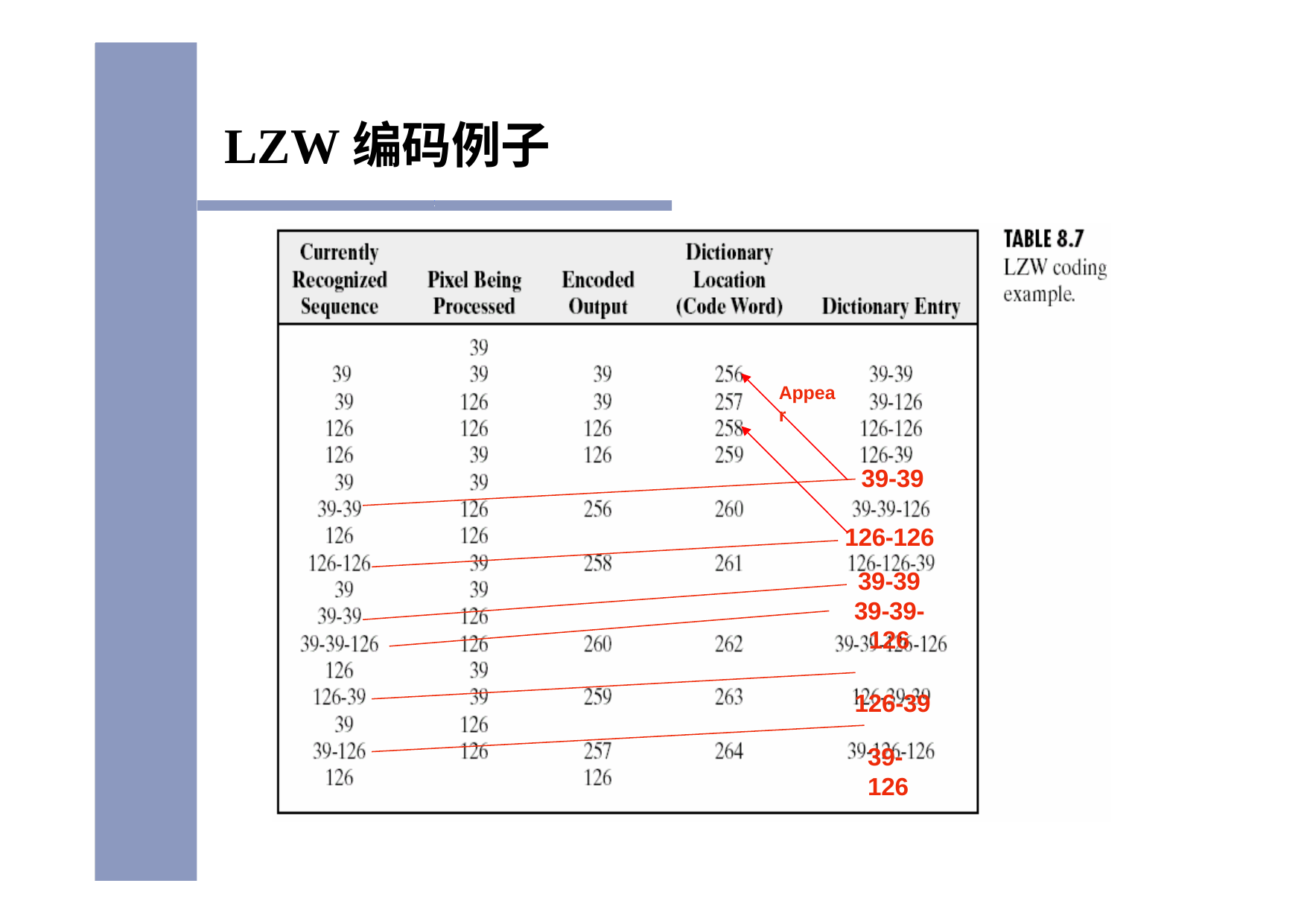

# LZW编码例子

Appear

39-39

126-126
39-39
39-39-126

126-39

39-126